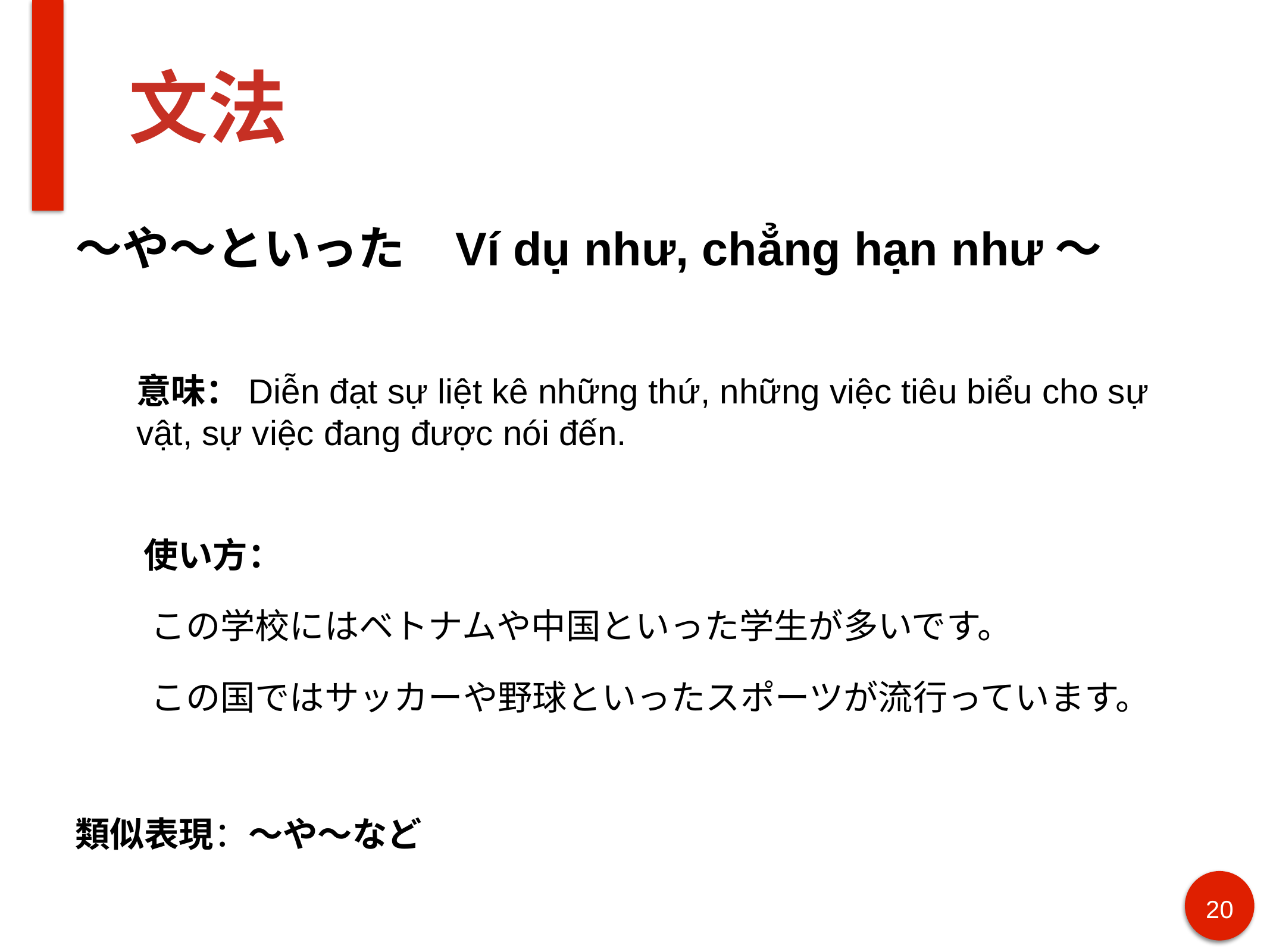

# 文法
〜や〜といった   Ví dụ như, chẳng hạn như〜

類似表現：〜や〜など

意味：Diễn đạt sự liệt kê những thứ, những việc tiêu biểu cho sự vật, sự việc đang được nói đến.
使い方：
この学校にはベトナムや中国といった学生が多いです。
この国ではサッカーや野球といったスポーツが流行っています。
20